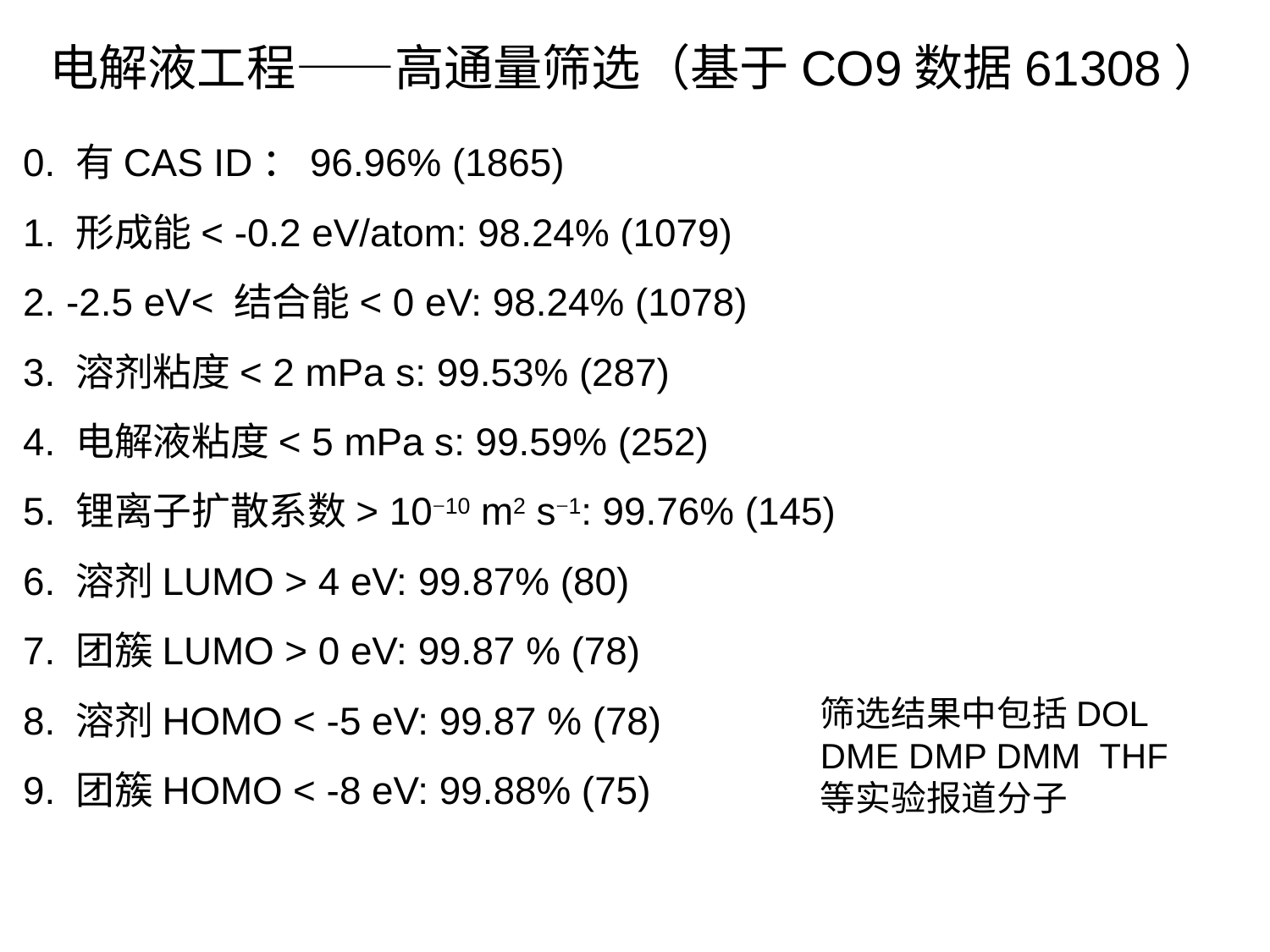

电解液工程——高通量筛选（基于CO9数据61308）
0. 有CAS ID：96.96% (1865)
1. 形成能< -0.2 eV/atom: 98.24% (1079)
2. -2.5 eV< 结合能< 0 eV: 98.24% (1078)
3. 溶剂粘度< 2 mPa s: 99.53% (287)
4. 电解液粘度< 5 mPa s: 99.59% (252)
5. 锂离子扩散系数> 10−10 m2 s−1: 99.76% (145)
6. 溶剂LUMO > 4 eV: 99.87% (80)
7. 团簇LUMO > 0 eV: 99.87 % (78)
8. 溶剂HOMO < -5 eV: 99.87 % (78)
9. 团簇HOMO < -8 eV: 99.88% (75)
筛选结果中包括DOL DME DMP DMM  THF等实验报道分子